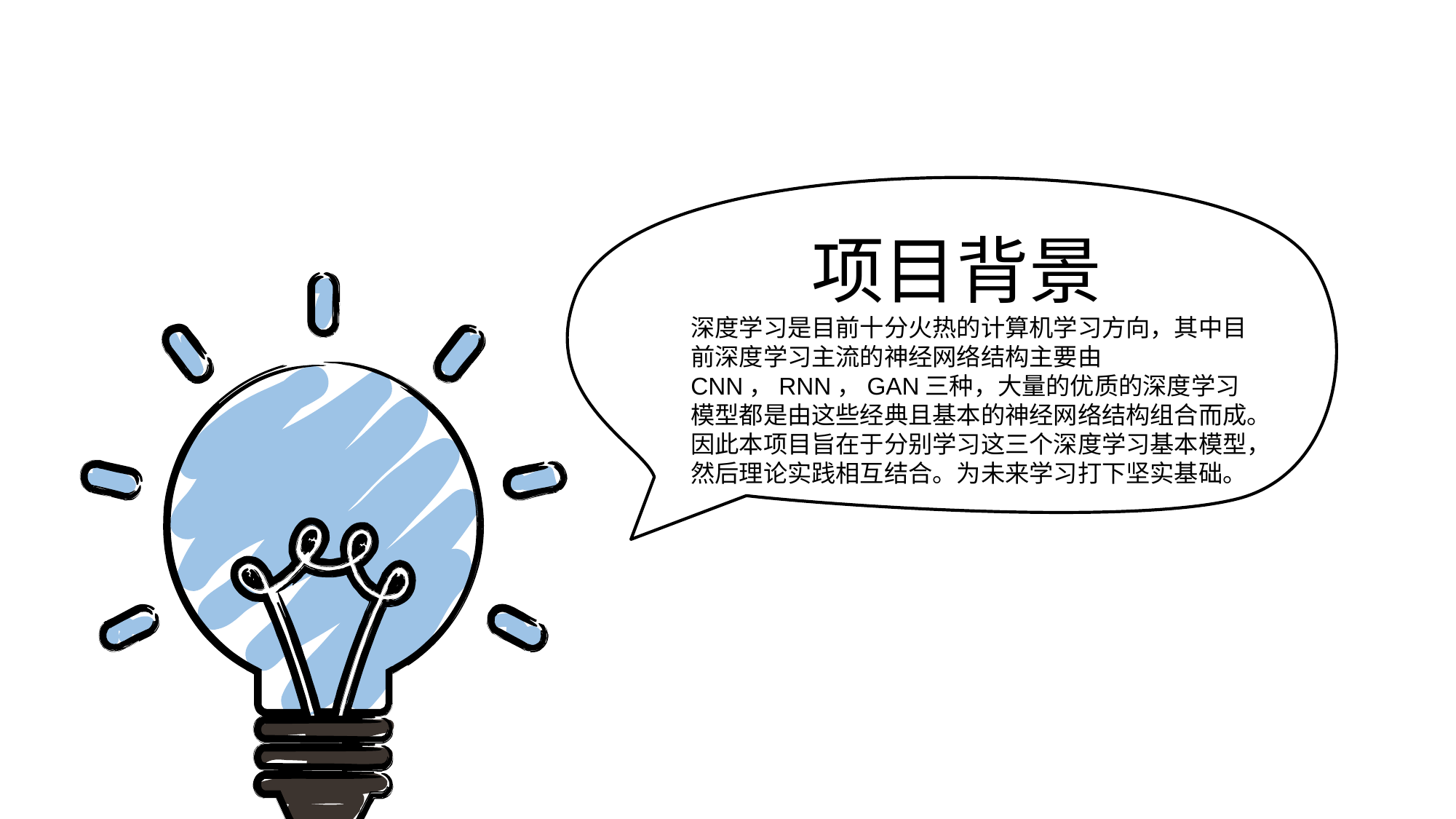

项目背景

深度学习是目前十分火热的计算机学习方向，其中目前深度学习主流的神经网络结构主要由CNN，RNN，GAN三种，大量的优质的深度学习模型都是由这些经典且基本的神经网络结构组合而成。
因此本项目旨在于分别学习这三个深度学习基本模型，然后理论实践相互结合。为未来学习打下坚实基础。